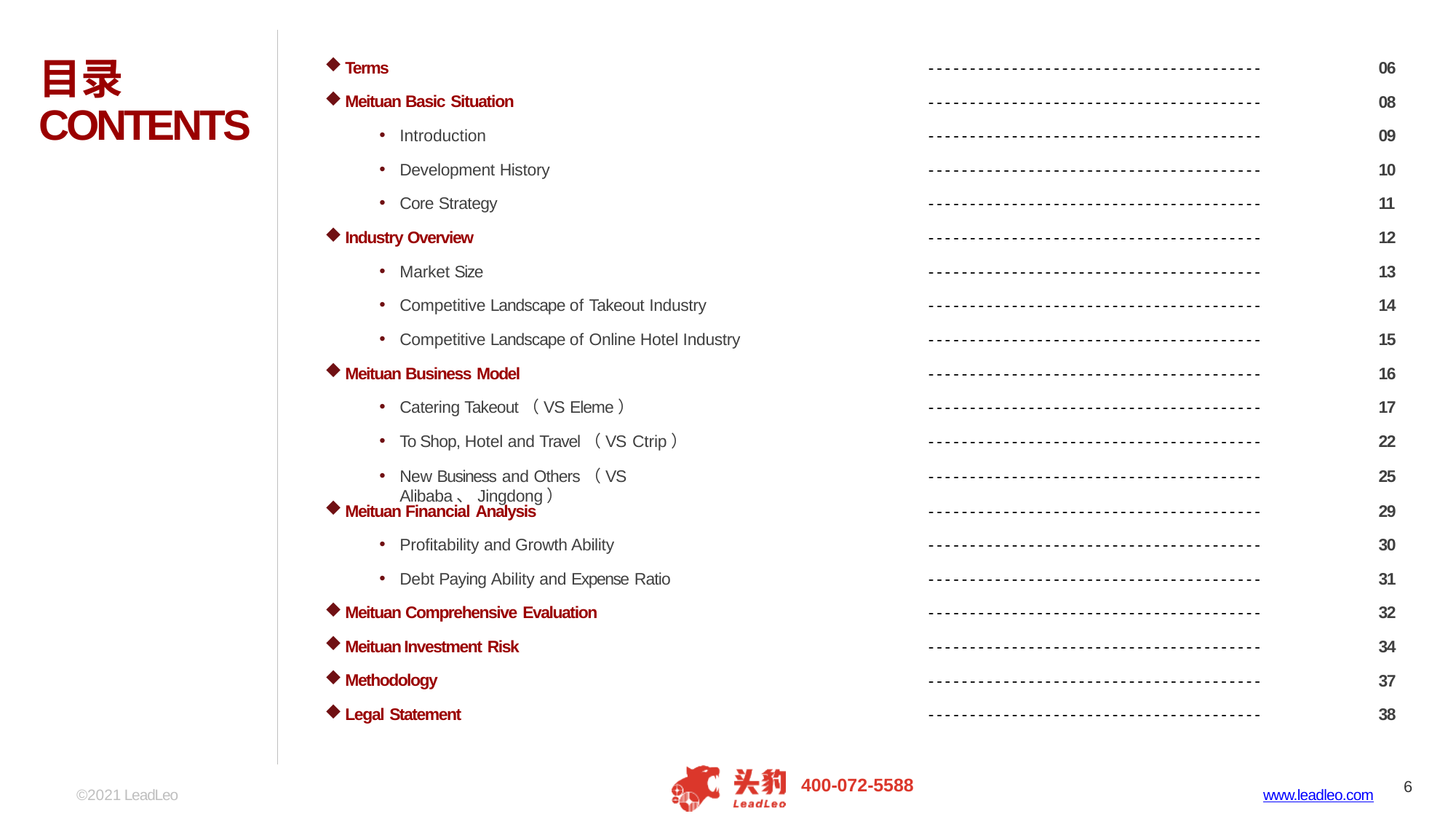

# 目录 CONTENTS
Terms
Meituan Basic Situation
----------------------------------------
06
----------------------------------------
08
Introduction
Development History
Core Strategy
----------------------------------------
09
----------------------------------------
10
----------------------------------------
11
Industry Overview
----------------------------------------
12
Market Size
Competitive Landscape of Takeout Industry
Competitive Landscape of Online Hotel Industry
----------------------------------------
13
----------------------------------------
14
----------------------------------------
15
Meituan Business Model
----------------------------------------
16
Catering Takeout（VS Eleme）
To Shop, Hotel and Travel（VS Ctrip）
New Business and Others（VS Alibaba、Jingdong）
----------------------------------------
17
----------------------------------------
22
----------------------------------------
25
Meituan Financial Analysis
Profitability and Growth Ability
Debt Paying Ability and Expense Ratio
Meituan Comprehensive Evaluation
Meituan Investment Risk
Methodology
Legal Statement
----------------------------------------
29
----------------------------------------
30
----------------------------------------
31
----------------------------------------
32
----------------------------------------
34
----------------------------------------
37
----------------------------------------
38
6
400-072-5588
www.leadleo.com
©2021 LeadLeo